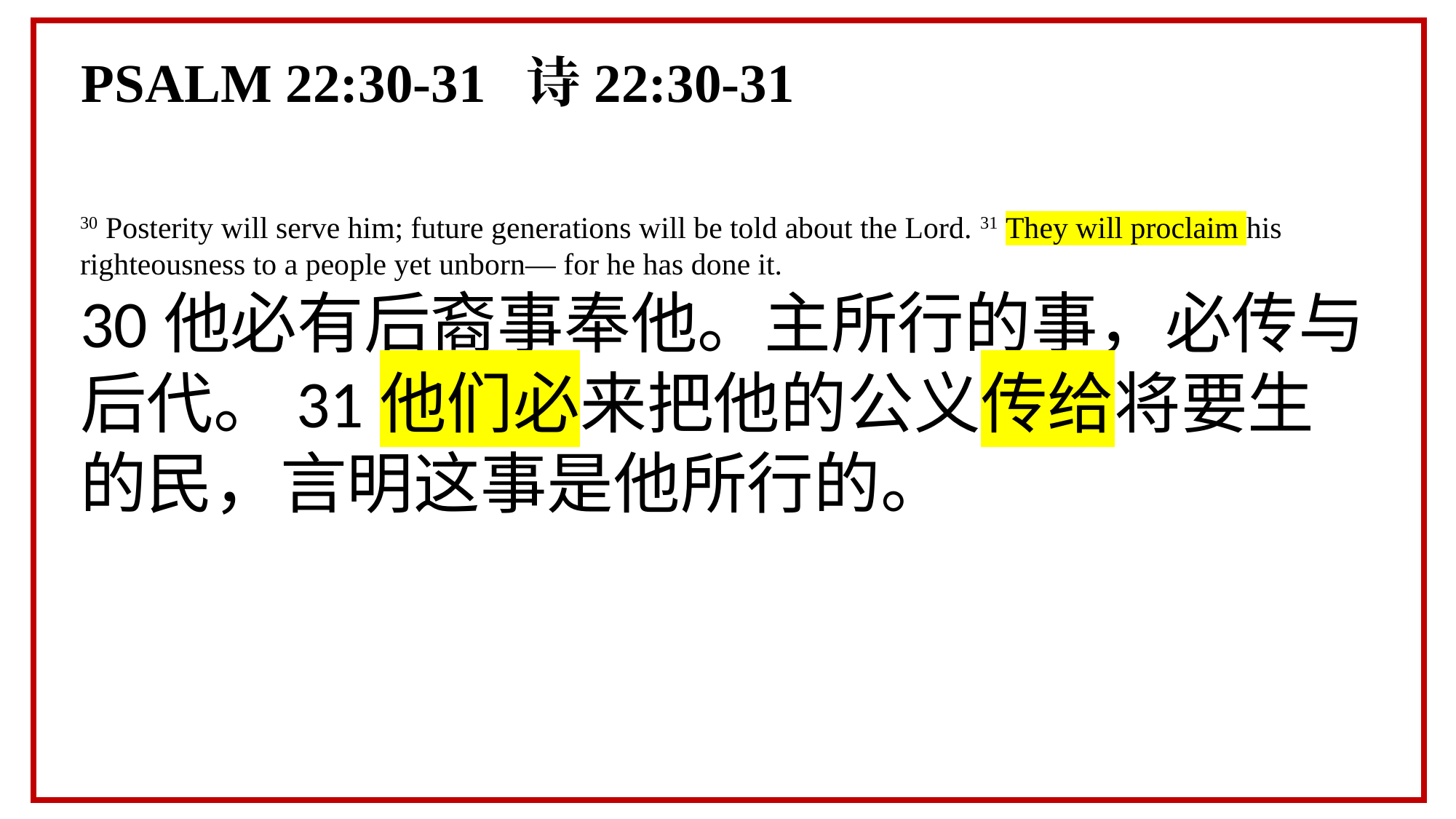

PSALM 22:30-31  诗22:30-31
30 Posterity will serve him; future generations will be told about the Lord. 31 They will proclaim his righteousness to a people yet unborn— for he has done it.
30他必有后裔事奉他。主所行的事，必传与后代。31他们必来把他的公义传给将要生的民，言明这事是他所行的。